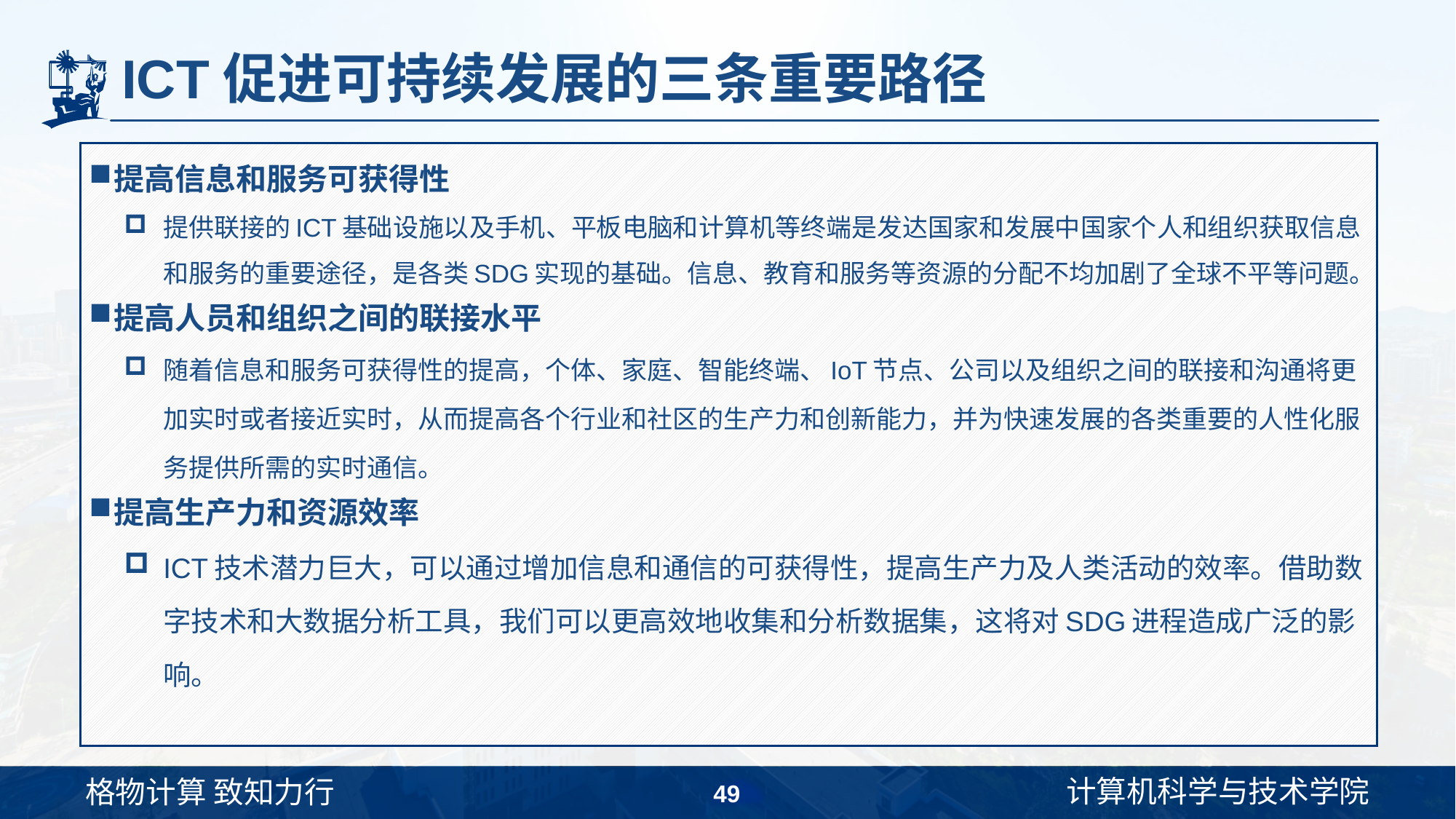

# ICT促进可持续发展的三条重要路径
提高信息和服务可获得性
提供联接的ICT基础设施以及手机、平板电脑和计算机等终端是发达国家和发展中国家个人和组织获取信息和服务的重要途径，是各类SDG实现的基础。信息、教育和服务等资源的分配不均加剧了全球不平等问题。
提高人员和组织之间的联接水平
随着信息和服务可获得性的提高，个体、家庭、智能终端、IoT节点、公司以及组织之间的联接和沟通将更加实时或者接近实时，从而提高各个行业和社区的生产力和创新能力，并为快速发展的各类重要的人性化服务提供所需的实时通信。
提高生产力和资源效率
ICT技术潜力巨大，可以通过增加信息和通信的可获得性，提高生产力及人类活动的效率。借助数字技术和大数据分析工具，我们可以更高效地收集和分析数据集，这将对SDG进程造成广泛的影响。
49